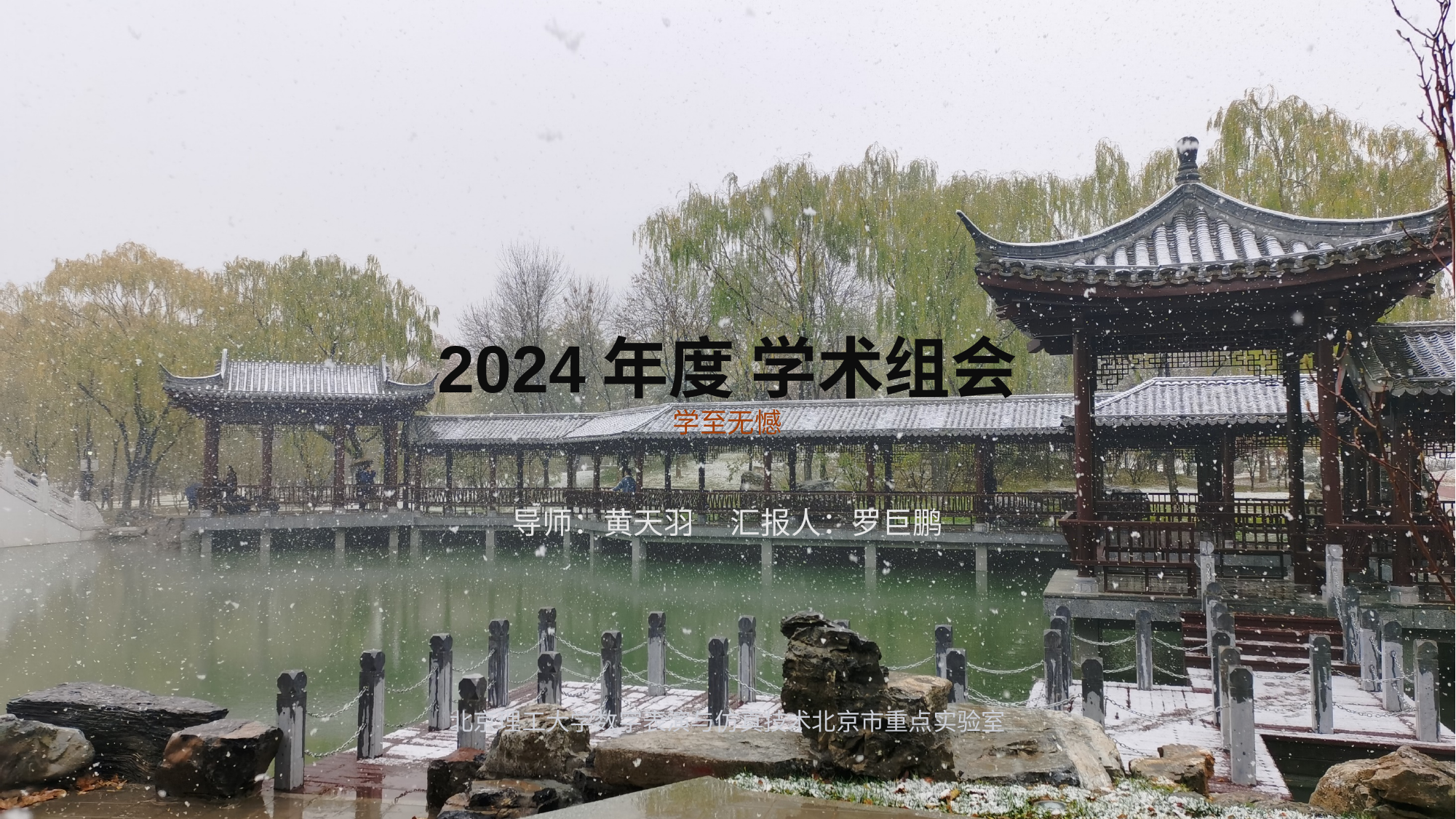

2024年度 学术组会
学至无憾
导师：黄天羽	汇报人：罗巨鹏
北京理工大学数字表演与仿真技术北京市重点实验室